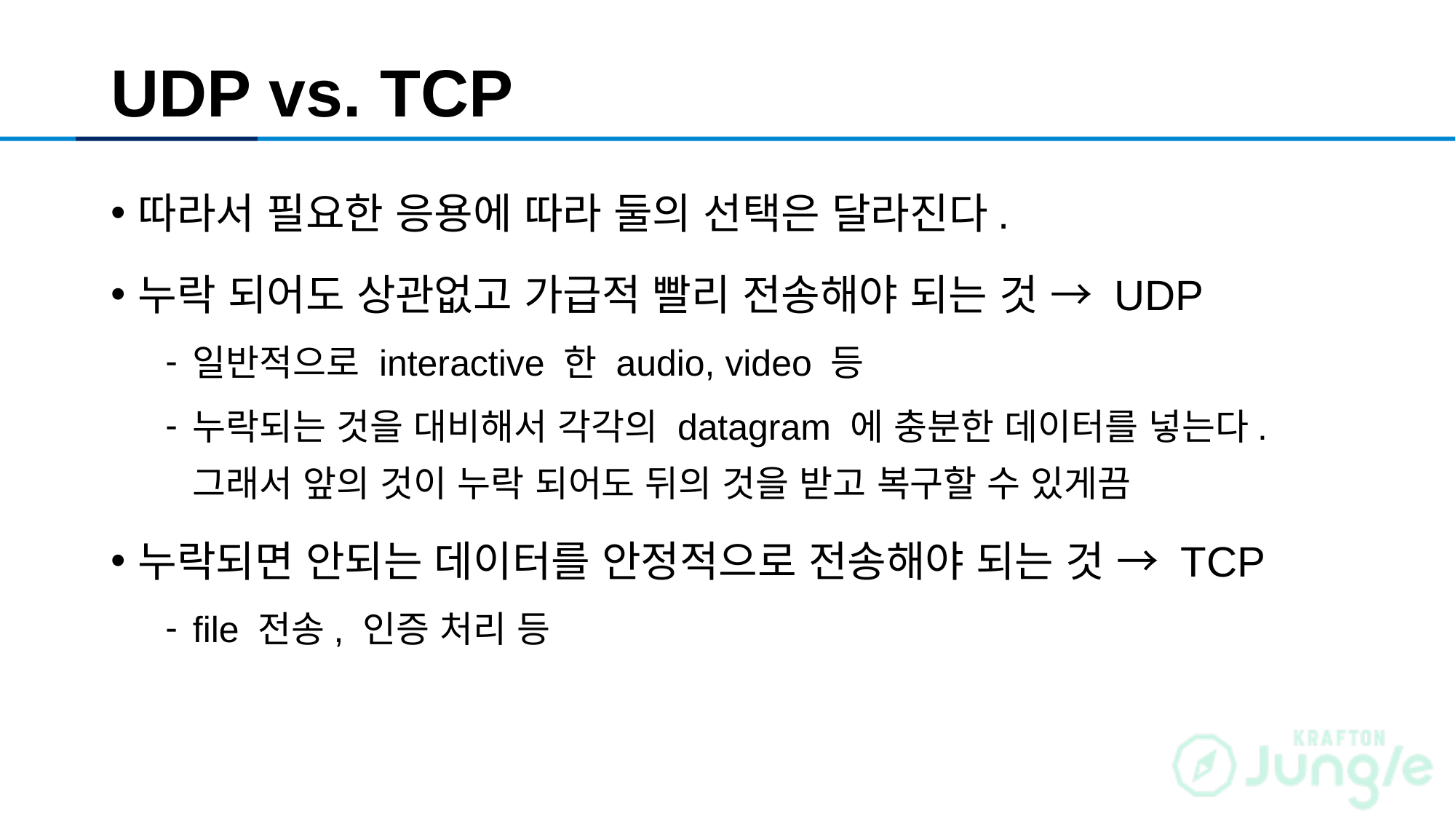

# UDP vs. TCP
따라서 필요한 응용에 따라 둘의 선택은 달라진다.
누락 되어도 상관없고 가급적 빨리 전송해야 되는 것 → UDP
일반적으로 interactive 한 audio, video 등
누락되는 것을 대비해서 각각의 datagram 에 충분한 데이터를 넣는다.
그래서 앞의 것이 누락 되어도 뒤의 것을 받고 복구할 수 있게끔
누락되면 안되는 데이터를 안정적으로 전송해야 되는 것 → TCP
file 전송, 인증 처리 등